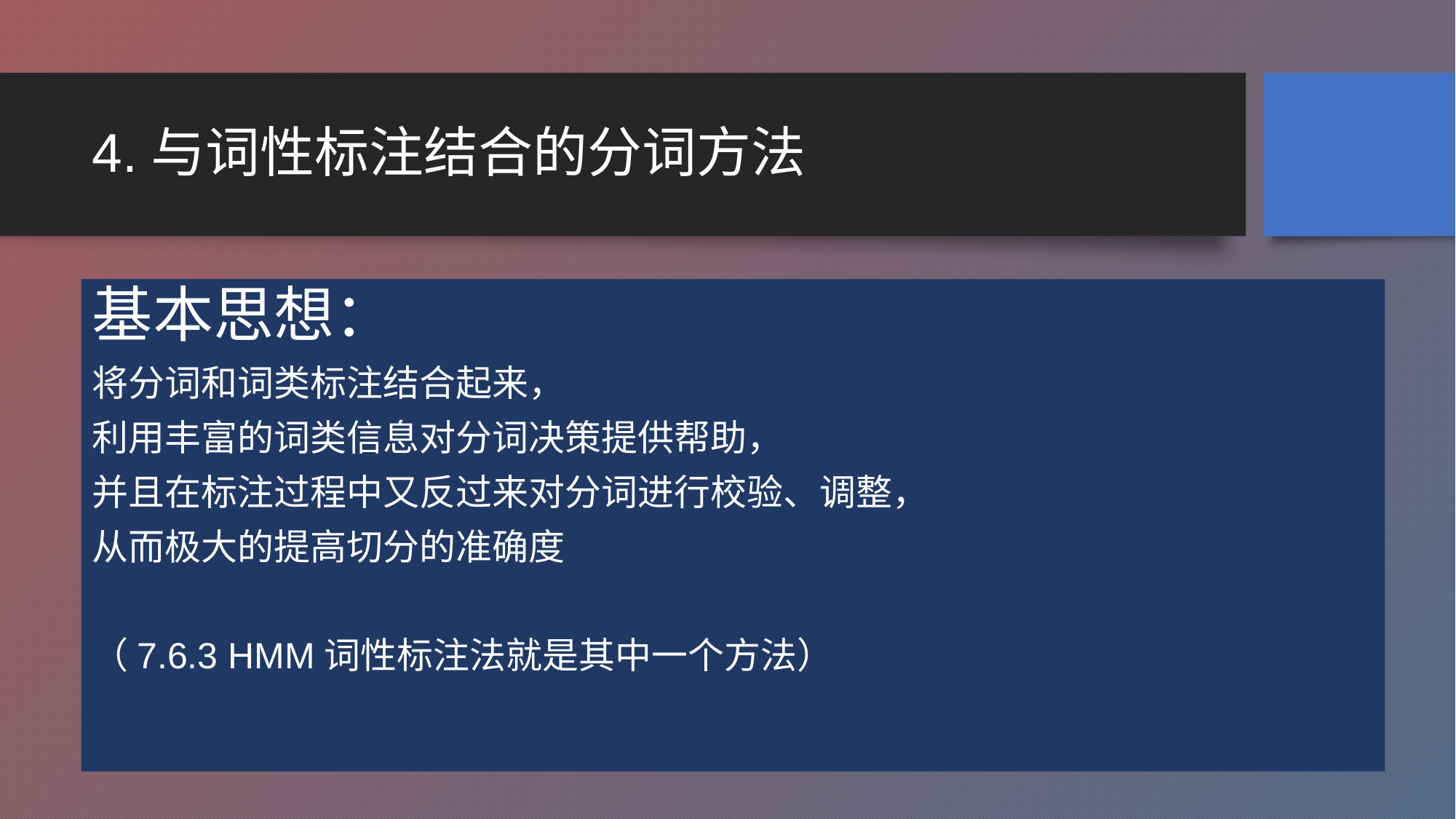

# 4.与词性标注结合的分词方法
基本思想：
将分词和词类标注结合起来，
利用丰富的词类信息对分词决策提供帮助，
并且在标注过程中又反过来对分词进行校验、调整，
从而极大的提高切分的准确度

（7.6.3 HMM词性标注法就是其中一个方法）